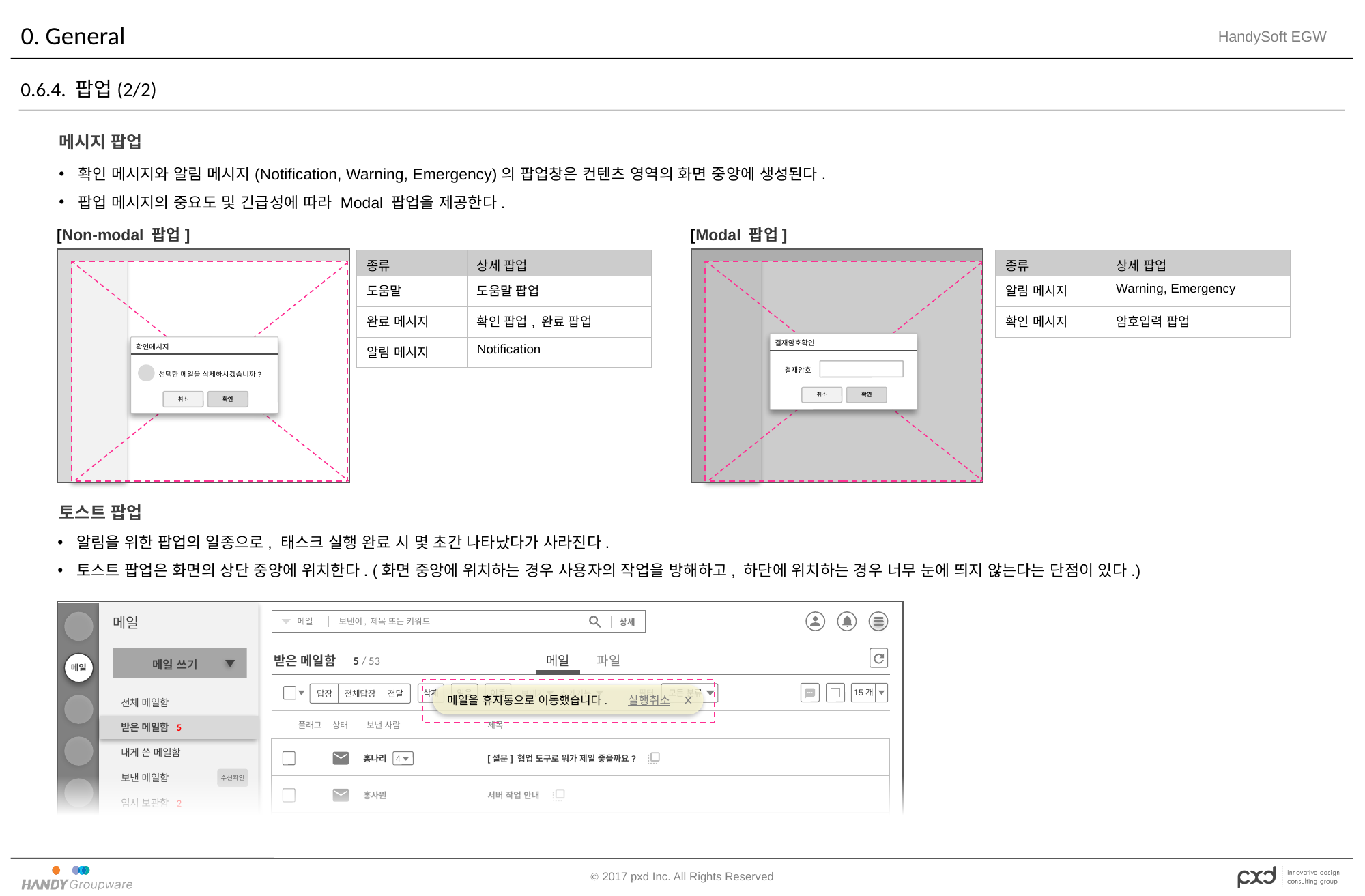

# 0. General
0.6.4. 팝업(2/2)
메시지 팝업
확인 메시지와 알림 메시지(Notification, Warning, Emergency)의 팝업창은 컨텐츠 영역의 화면 중앙에 생성된다.
팝업 메시지의 중요도 및 긴급성에 따라 Modal 팝업을 제공한다.
[Non-modal 팝업]
[Modal 팝업]

| 종류 | 상세 팝업 |
| --- | --- |
| 도움말 | 도움말 팝업 |
| 완료 메시지 | 확인 팝업, 완료 팝업 |
| 알림 메시지 | Notification |
| 종류 | 상세 팝업 |
| --- | --- |
| 알림 메시지 | Warning, Emergency |
| 확인 메시지 | 암호입력 팝업 |

결재암호확인

결재암호
취소
확인

확인메시지

선택한 메일을 삭제하시겠습니까?
취소
확인
토스트 팝업
알림을 위한 팝업의 일종으로, 태스크 실행 완료 시 몇 초간 나타났다가 사라진다.
토스트 팝업은 화면의 상단 중앙에 위치한다. (화면 중앙에 위치하는 경우 사용자의 작업을 방해하고, 하단에 위치하는 경우 너무 눈에 띄지 않는다는 단점이 있다.)

상세
메일
보낸이, 제목 또는 키워드

메일

메일

메일 쓰기

받은 메일함
5 / 53
메일
파일

 15개

모든 분류

필터
답장     전체답장     전달

삭제

읽음

이동

보내기
추가기능

전체 메일함

플래그
상태
보낸 사람
제목
받은 메일함  5

내게 쓴 메일함

 4

[설문] 협업 도구로 뭐가 제일 좋을까요?
홍나리
수신확인
보낸 메일함

서버 작업 안내
홍사원
임시 보관함  2

예약 메일함

2017년 추석 선물 조사
길사원

메일을 휴지통으로 이동했습니다.       실행취소